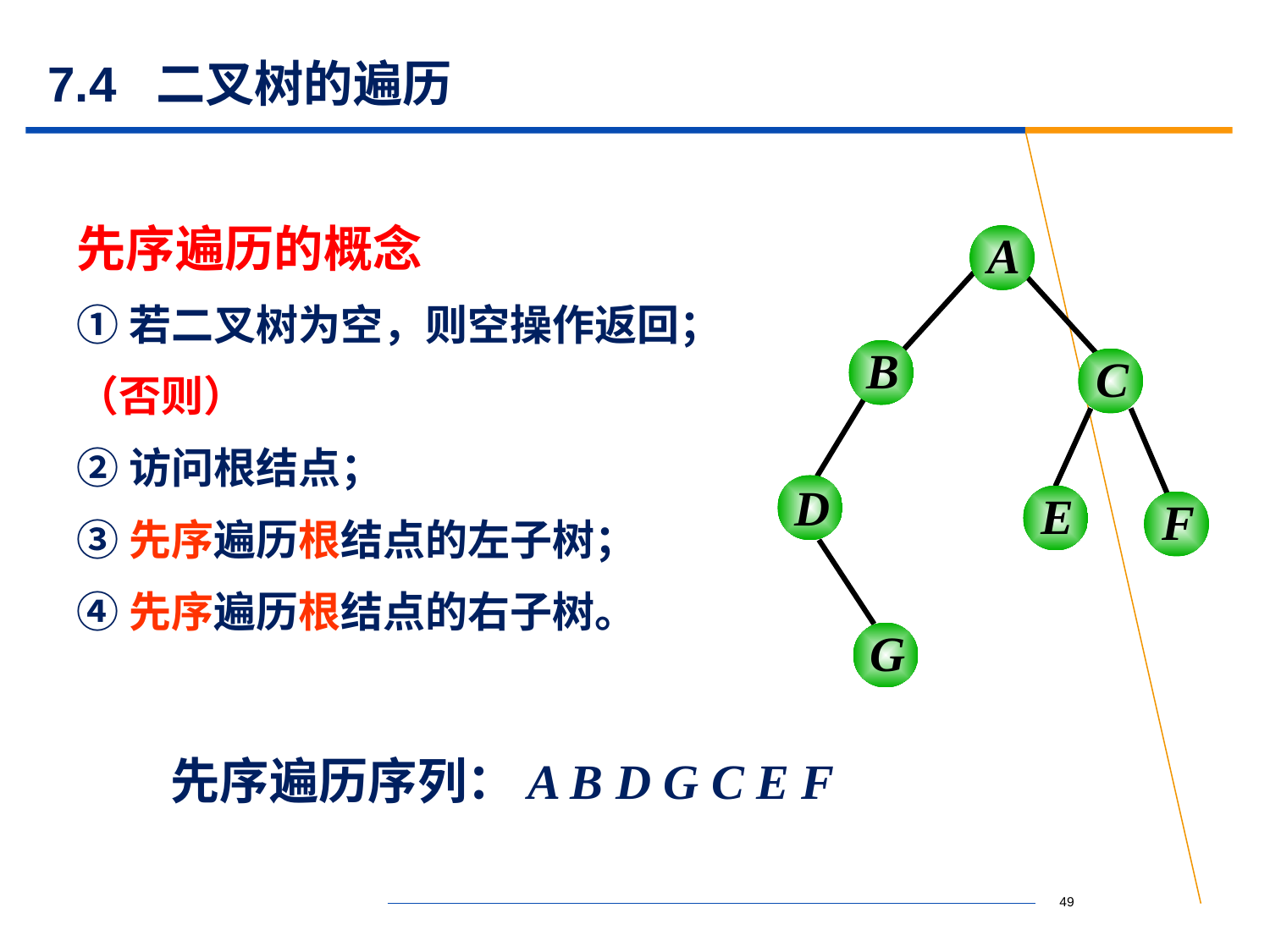

# 7.4  二叉树的遍历
先序遍历的概念
①若二叉树为空，则空操作返回；
（否则）
②访问根结点；
③先序遍历根结点的左子树；
④先序遍历根结点的右子树。
A

B

C

D

E

F

G

先序遍历序列：A B D G C E F